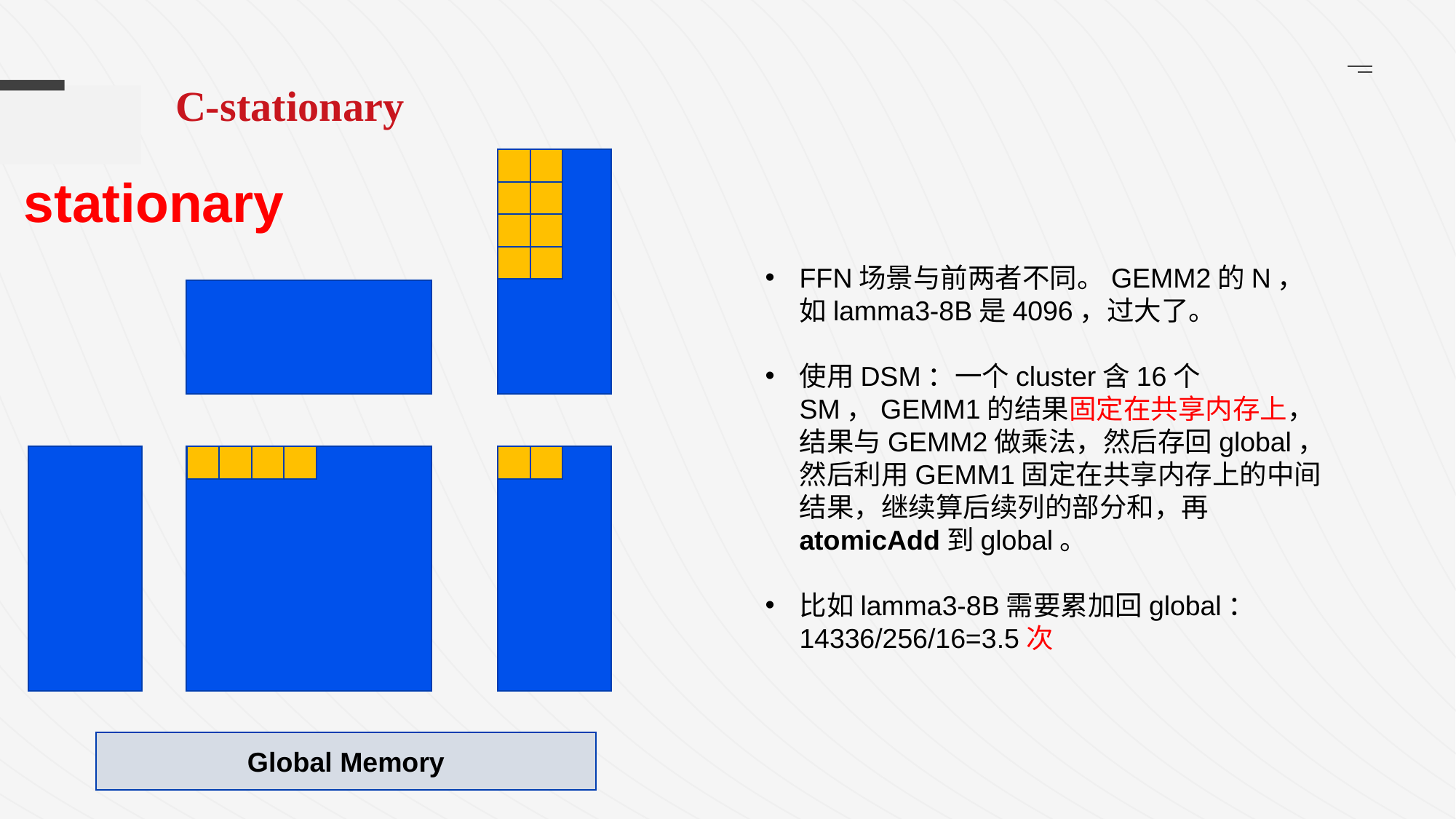

C-stationary

stationary

FFN场景与前两者不同。GEMM2的N，如lamma3-8B是4096，过大了。

使用DSM：一个cluster含16个SM，GEMM1的结果固定在共享内存上，结果与GEMM2做乘法，然后存回global，然后利用GEMM1固定在共享内存上的中间结果，继续算后续列的部分和，再atomicAdd到global。

比如lamma3-8B需要累加回global：14336/256/16=3.5次

Global Memory